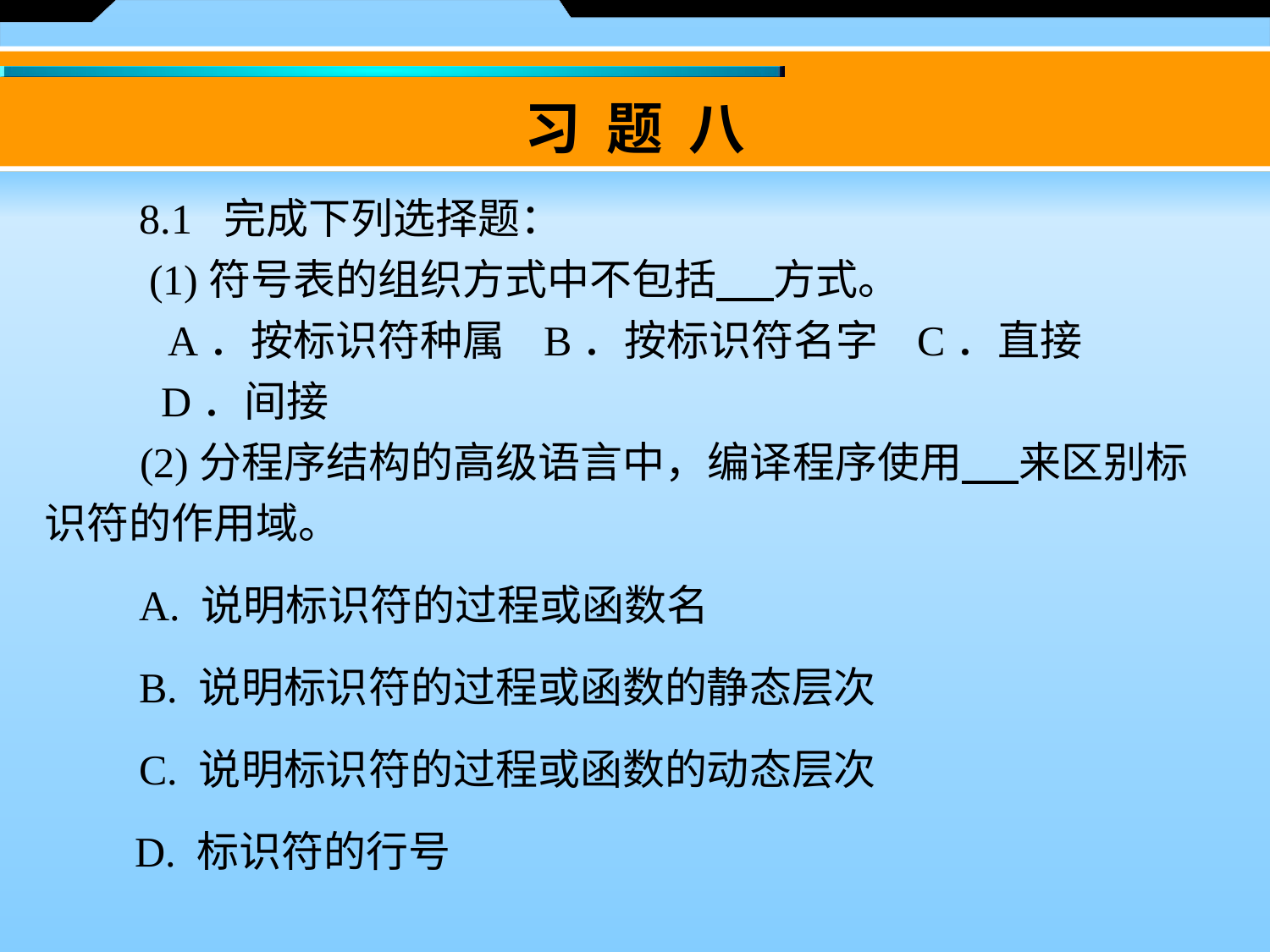

习  题  八
　　8.1  完成下列选择题：
　　 (1)符号表的组织方式中不包括      方式。
　　   A．按标识符种属   B．按标识符名字   C．直接
           D．间接
         (2)分程序结构的高级语言中，编译程序使用      来区别标识符的作用域。
　　A. 说明标识符的过程或函数名
　　B. 说明标识符的过程或函数的静态层次
　　C. 说明标识符的过程或函数的动态层次
　    D. 标识符的行号